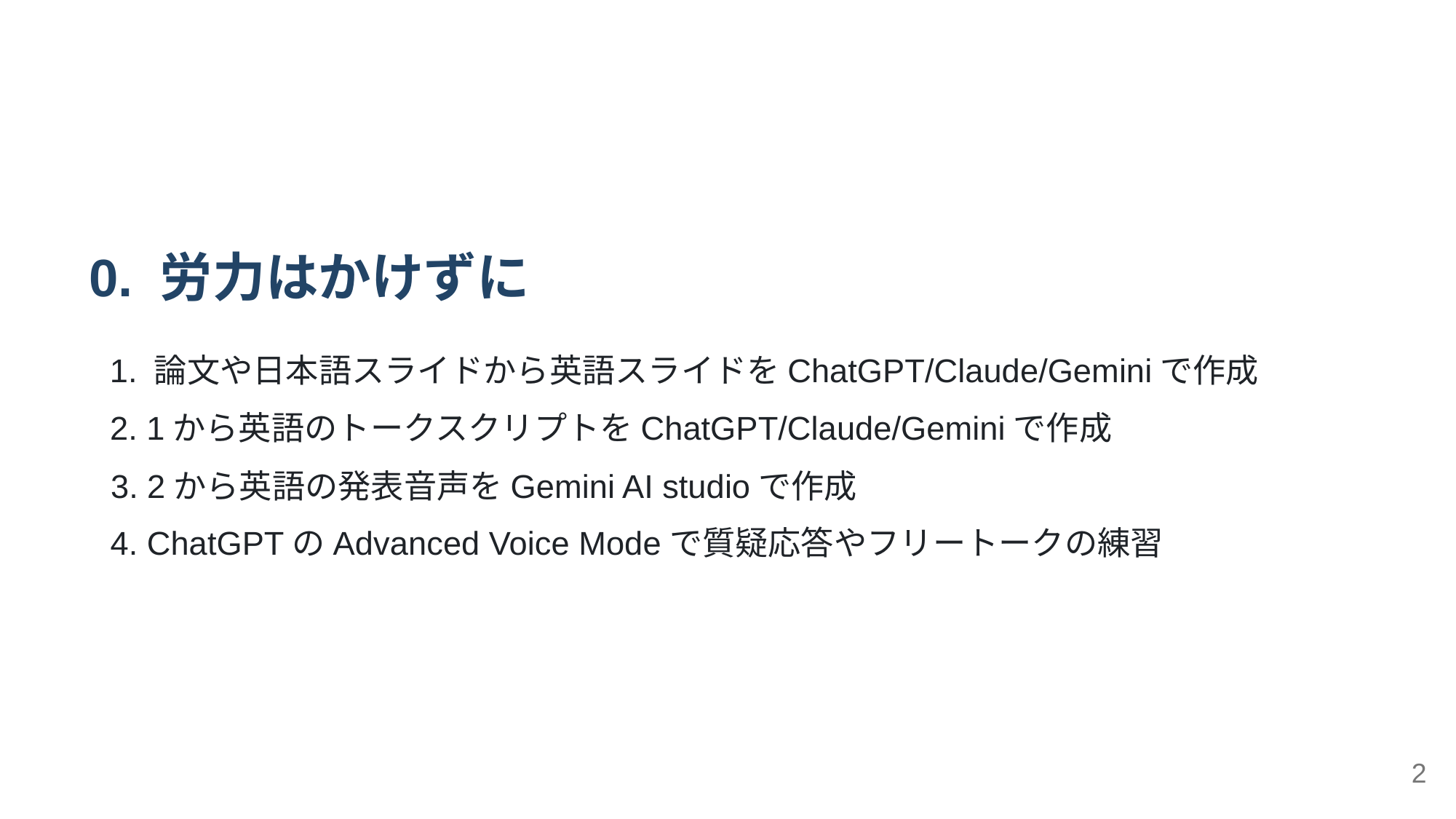

0. 労⼒はかけずに
1. 論⽂や⽇本語スライドから英語スライドをChatGPT/Claude/Geminiで作成
2. 1から英語のトークスクリプトをChatGPT/Claude/Geminiで作成
3. 2から英語の発表⾳声をGemini AI studioで作成
4. ChatGPTのAdvanced Voice Modeで質疑応答やフリートークの練習
2